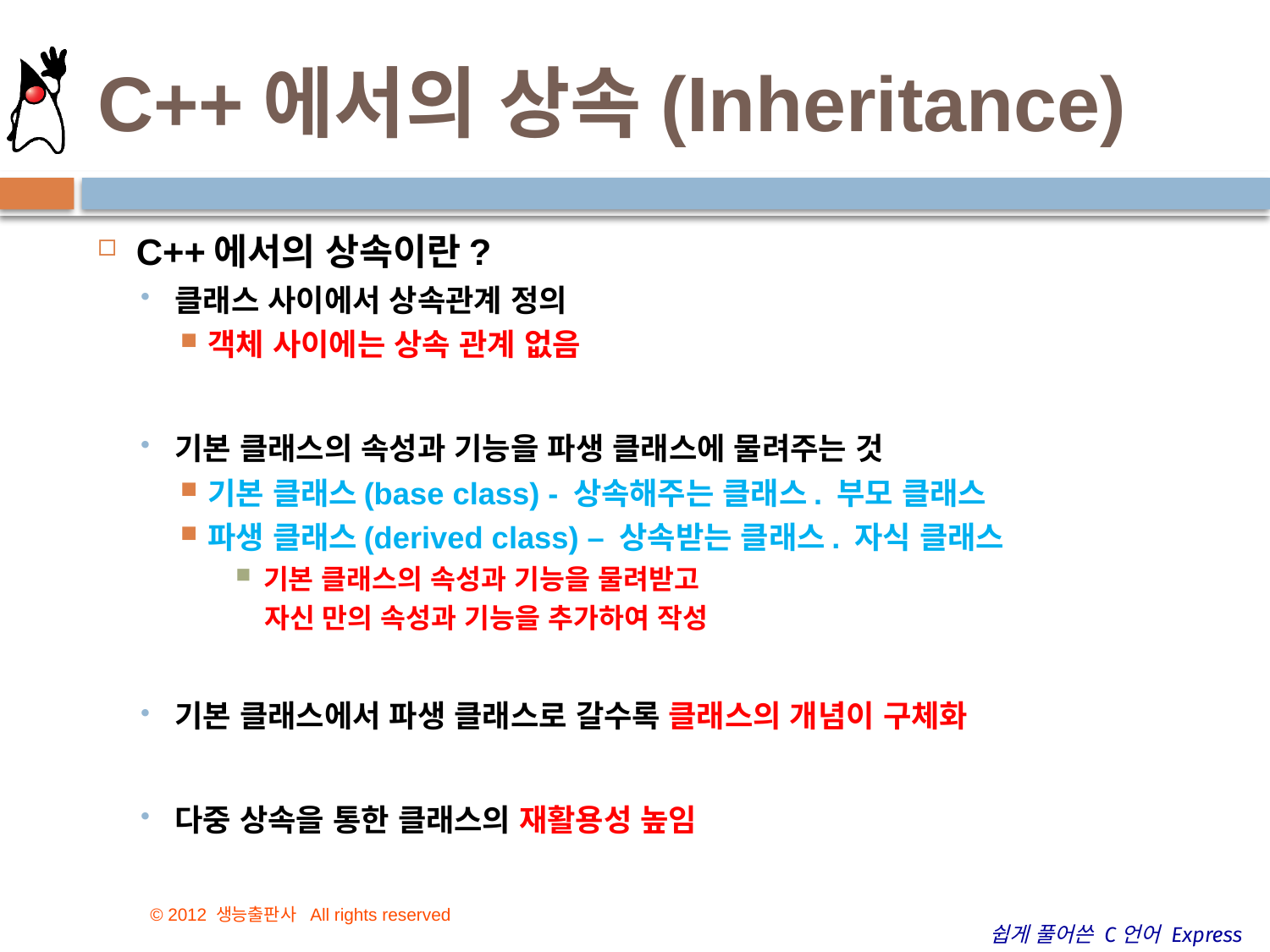

# C++에서의 상속(Inheritance)
3
C++에서의 상속이란?
클래스 사이에서 상속관계 정의
객체 사이에는 상속 관계 없음

기본 클래스의 속성과 기능을 파생 클래스에 물려주는 것
기본 클래스(base class) - 상속해주는 클래스. 부모 클래스
파생 클래스(derived class) – 상속받는 클래스. 자식 클래스
기본 클래스의 속성과 기능을 물려받고
   자신 만의 속성과 기능을 추가하여 작성

기본 클래스에서 파생 클래스로 갈수록 클래스의 개념이 구체화

다중 상속을 통한 클래스의 재활용성 높임